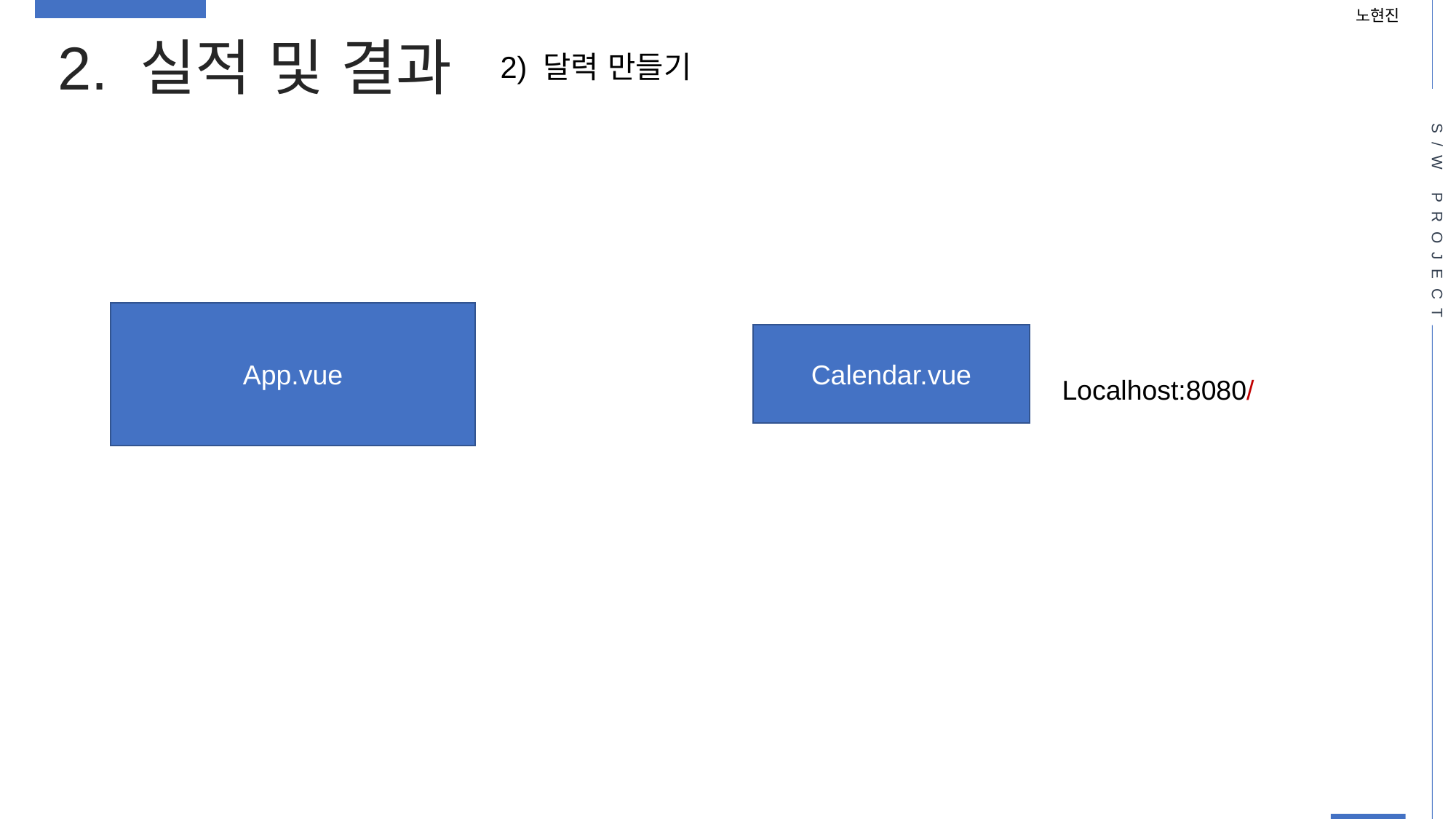

노현진
2. 실적 및 결과
2) 달력 만들기
S/W PROJECT
App.vue
Calendar.vue
Localhost:8080/